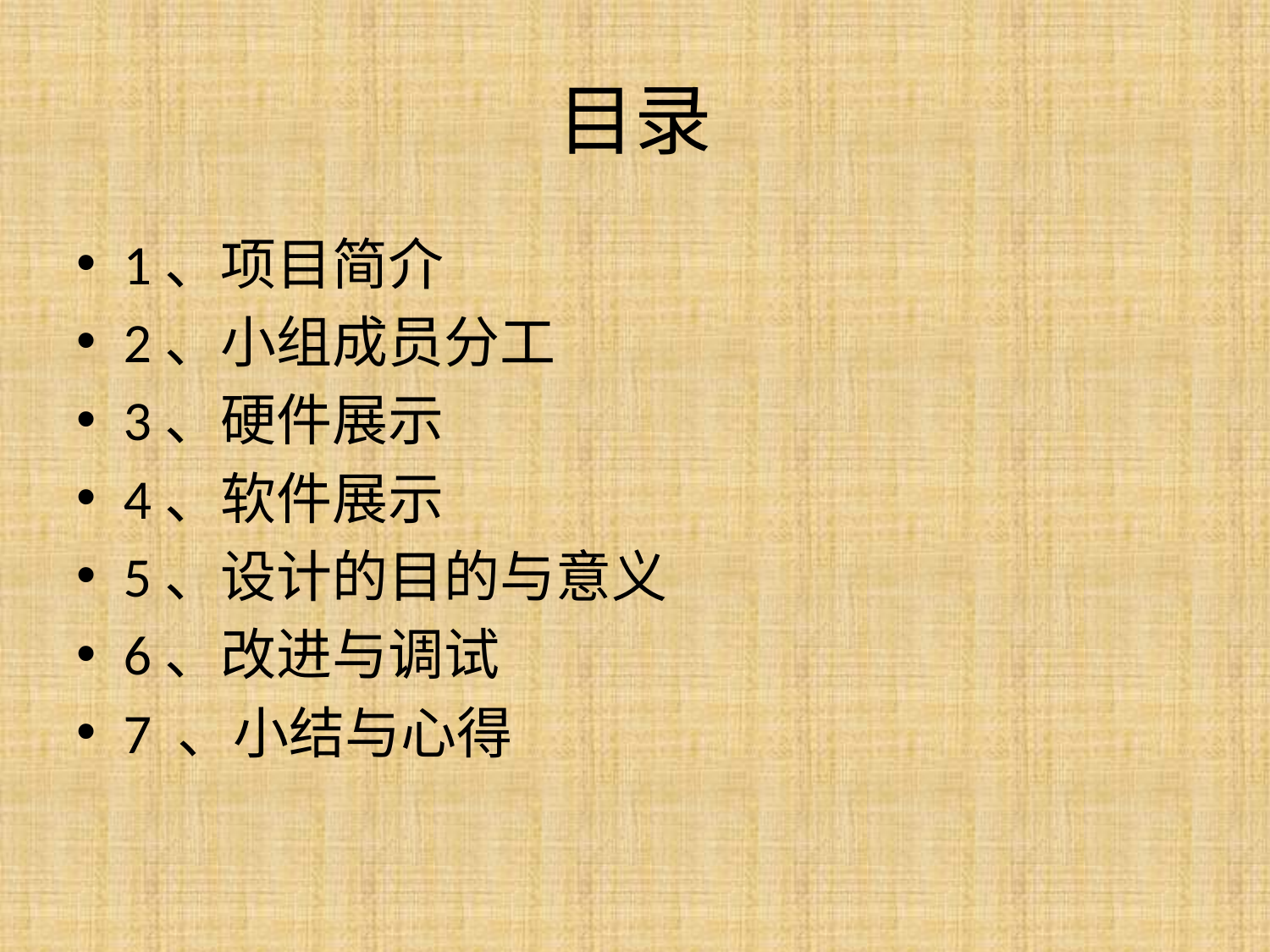

# 目录
1、项目简介
2、小组成员分工
3、硬件展示
4、软件展示
5、设计的目的与意义
6、改进与调试
7 、小结与心得